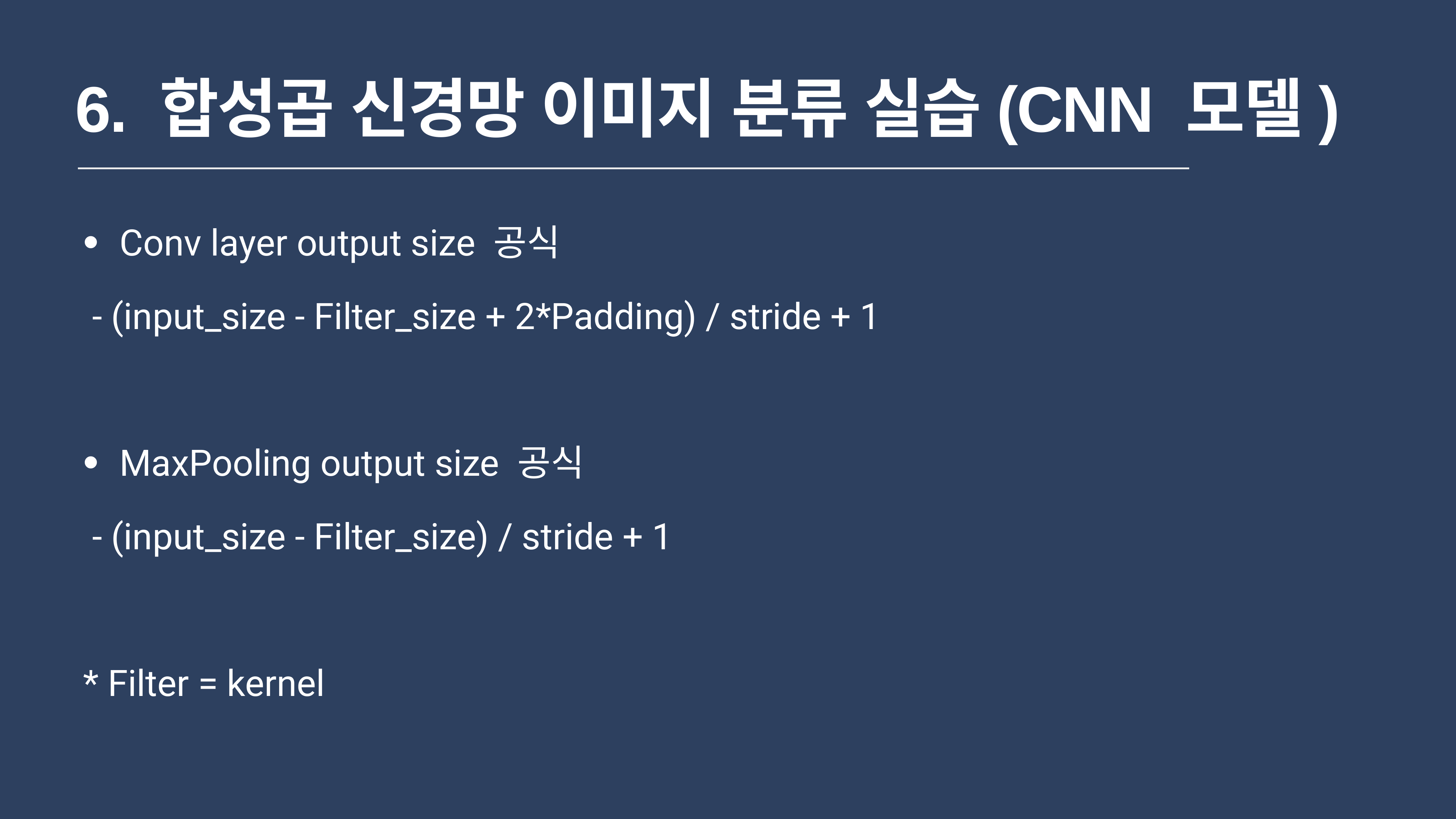

6. 합성곱 신경망 이미지 분류 실습(CNN 모델)

Conv layer output size 공식
 - (input_size - Filter_size + 2*Padding) / stride + 1

MaxPooling output size 공식
 - (input_size - Filter_size) / stride + 1

* Filter = kernel